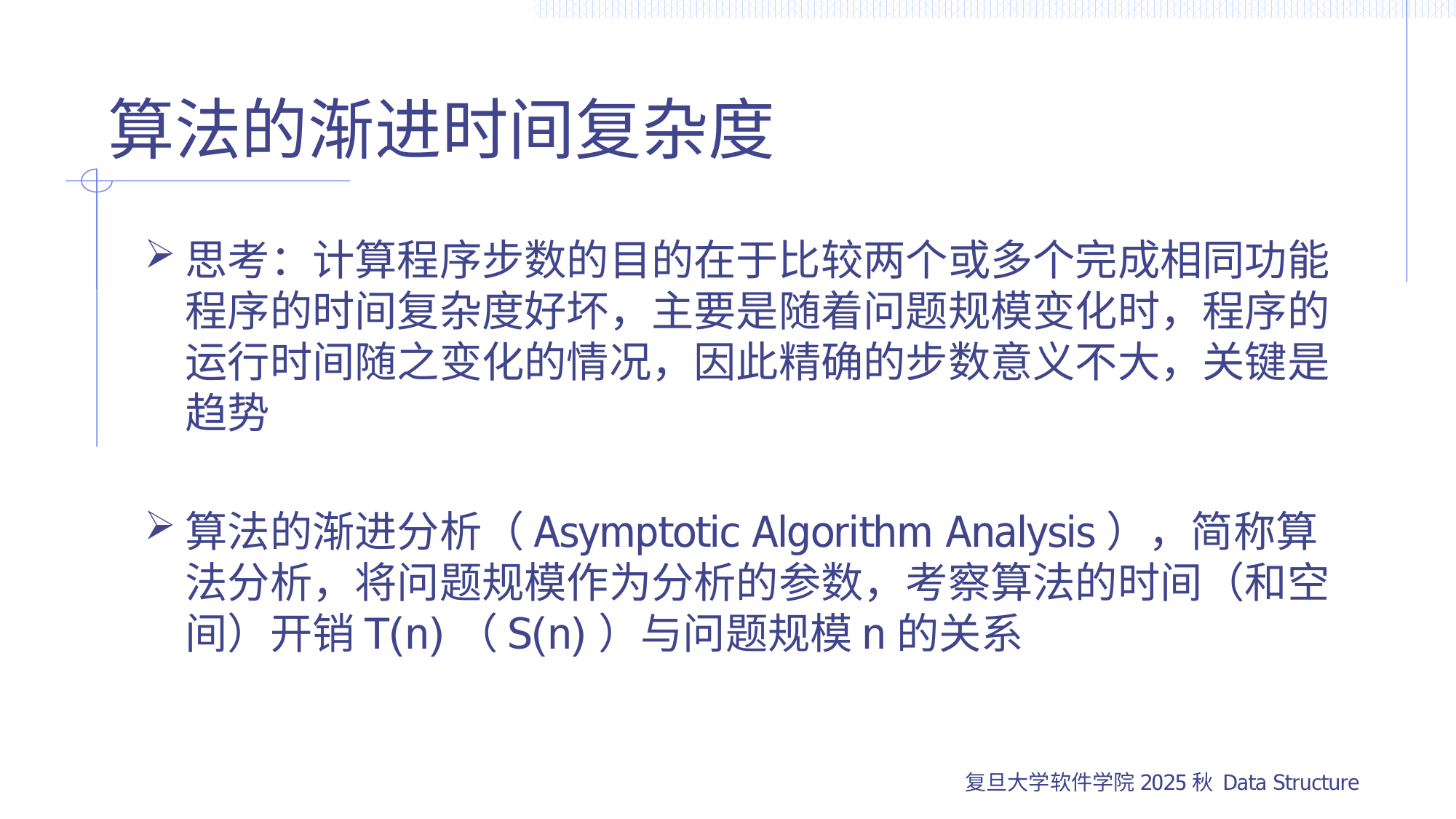

# 算法的渐进时间复杂度
思考：计算程序步数的目的在于比较两个或多个完成相同功能程序的时间复杂度好坏，主要是随着问题规模变化时，程序的运行时间随之变化的情况，因此精确的步数意义不大，关键是趋势

算法的渐进分析（Asymptotic Algorithm Analysis），简称算法分析，将问题规模作为分析的参数，考察算法的时间（和空间）开销T(n)（S(n)）与问题规模n的关系